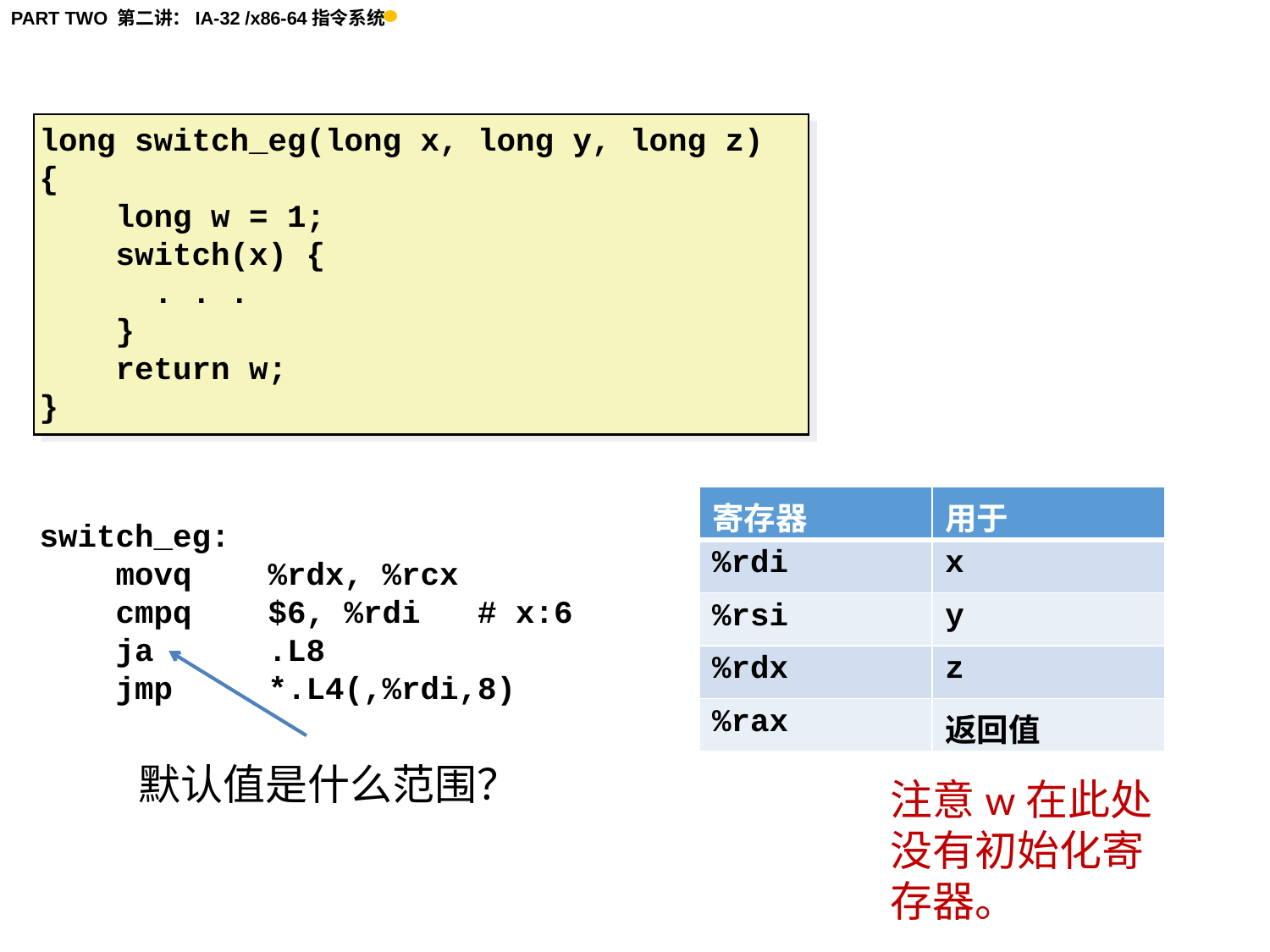

PART TWO 第二讲：IA-32 /x86-64指令系统

long switch_eg(long x, long y, long z)
{
    long w = 1;
    switch(x) {
      . . .
    }
    return w;
}
| 寄存器 | 用于 |
| --- | --- |
| %rdi | x |
| %rsi | y |
| %rdx | z |
| %rax | 返回值 |
switch_eg:
    movq    %rdx, %rcx
    cmpq    $6, %rdi   # x:6
    ja      .L8
    jmp     *.L4(,%rdi,8)
默认值是什么范围？
注意w在此处没有初始化寄存器。